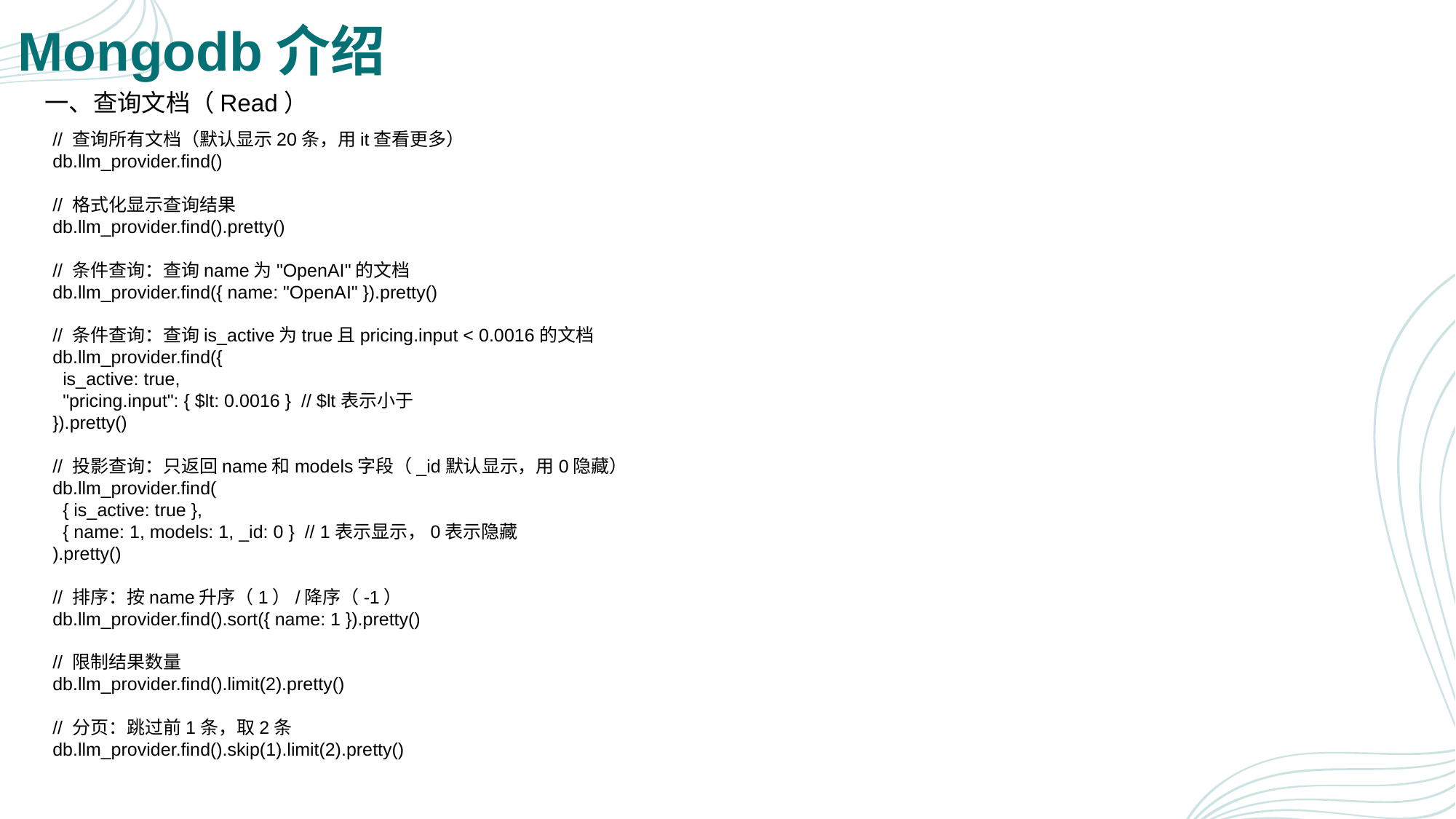

# Mongodb介绍
一、查询文档（Read）
// 查询所有文档（默认显示20条，用it查看更多）
db.llm_provider.find()

// 格式化显示查询结果
db.llm_provider.find().pretty()

// 条件查询：查询name为"OpenAI"的文档
db.llm_provider.find({ name: "OpenAI" }).pretty()

// 条件查询：查询is_active为true且pricing.input < 0.0016的文档
db.llm_provider.find({
  is_active: true,
  "pricing.input": { $lt: 0.0016 }  // $lt表示小于
}).pretty()

// 投影查询：只返回name和models字段（_id默认显示，用0隐藏）
db.llm_provider.find(
  { is_active: true },
  { name: 1, models: 1, _id: 0 }  // 1表示显示，0表示隐藏
).pretty()

// 排序：按name升序（1）/降序（-1）
db.llm_provider.find().sort({ name: 1 }).pretty()

// 限制结果数量
db.llm_provider.find().limit(2).pretty()

// 分页：跳过前1条，取2条
db.llm_provider.find().skip(1).limit(2).pretty()